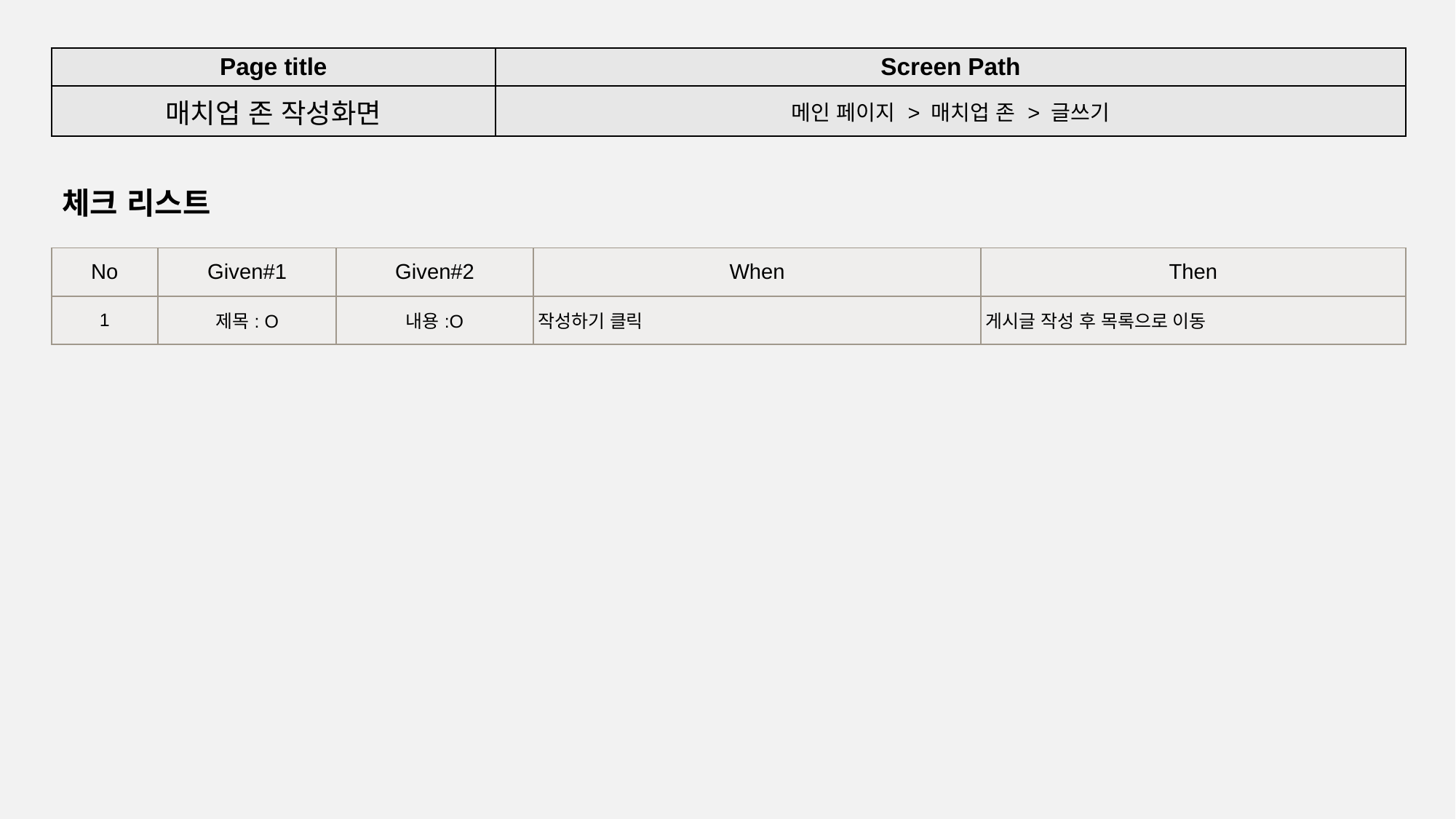

| Page title | Screen Path |
| --- | --- |
| 매치업 존 작성화면 | 메인 페이지 > 매치업 존 > 글쓰기 |
체크 리스트
| No | Given#1 | Given#2 | When | Then |
| --- | --- | --- | --- | --- |
| 1 | 제목: O | 내용:O | 작성하기 클릭 | 게시글 작성 후 목록으로 이동 |